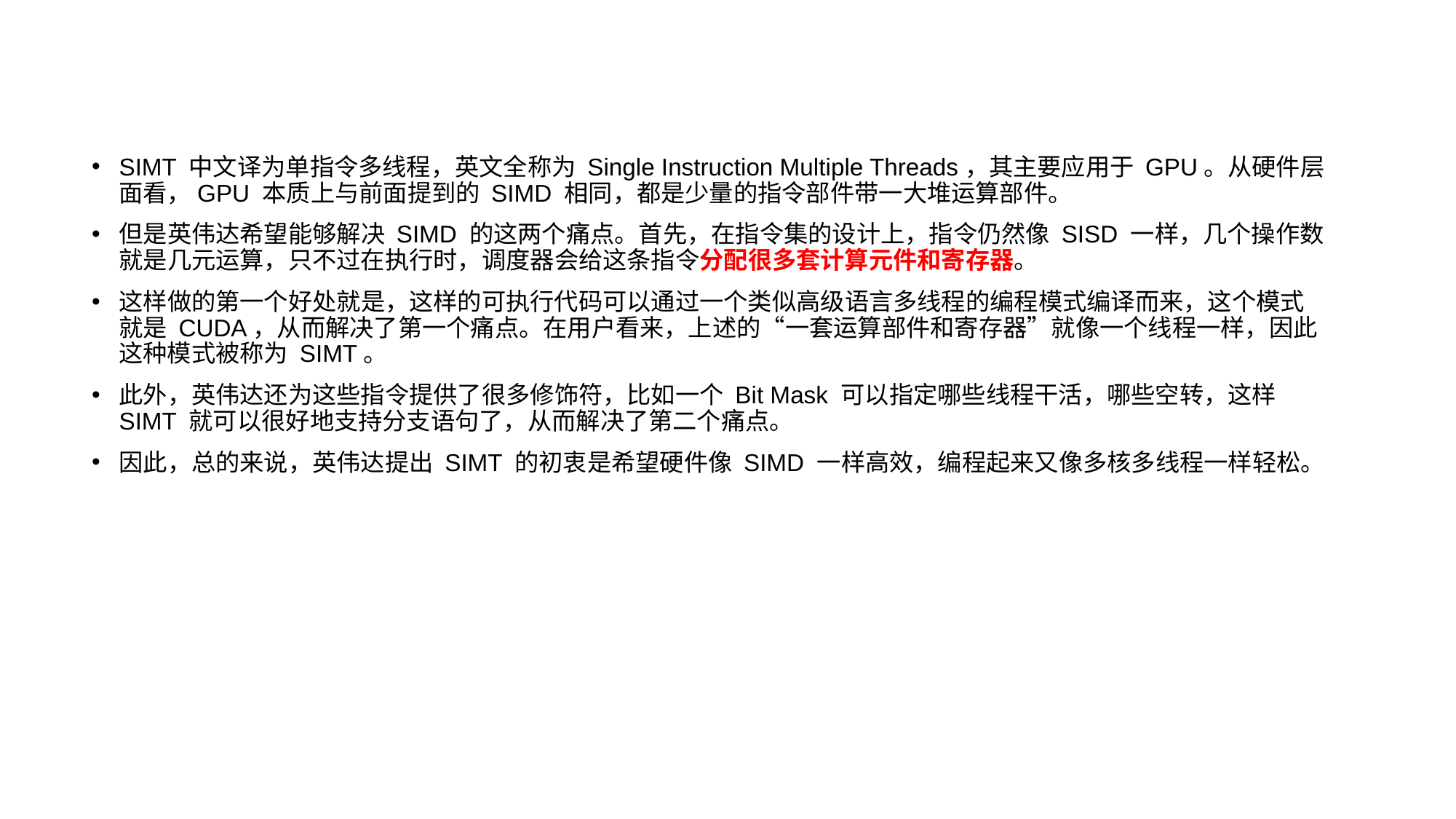

SIMT 中文译为单指令多线程，英文全称为 Single Instruction Multiple Threads，其主要应用于 GPU。从硬件层面看，GPU 本质上与前面提到的 SIMD 相同，都是少量的指令部件带一大堆运算部件。
但是英伟达希望能够解决 SIMD 的这两个痛点。首先，在指令集的设计上，指令仍然像 SISD 一样，几个操作数就是几元运算，只不过在执行时，调度器会给这条指令分配很多套计算元件和寄存器。
这样做的第一个好处就是，这样的可执行代码可以通过一个类似高级语言多线程的编程模式编译而来，这个模式就是 CUDA，从而解决了第一个痛点。在用户看来，上述的“一套运算部件和寄存器”就像一个线程一样，因此这种模式被称为 SIMT。
此外，英伟达还为这些指令提供了很多修饰符，比如一个 Bit Mask 可以指定哪些线程干活，哪些空转，这样 SIMT 就可以很好地支持分支语句了，从而解决了第二个痛点。
因此，总的来说，英伟达提出 SIMT 的初衷是希望硬件像 SIMD 一样高效，编程起来又像多核多线程一样轻松。